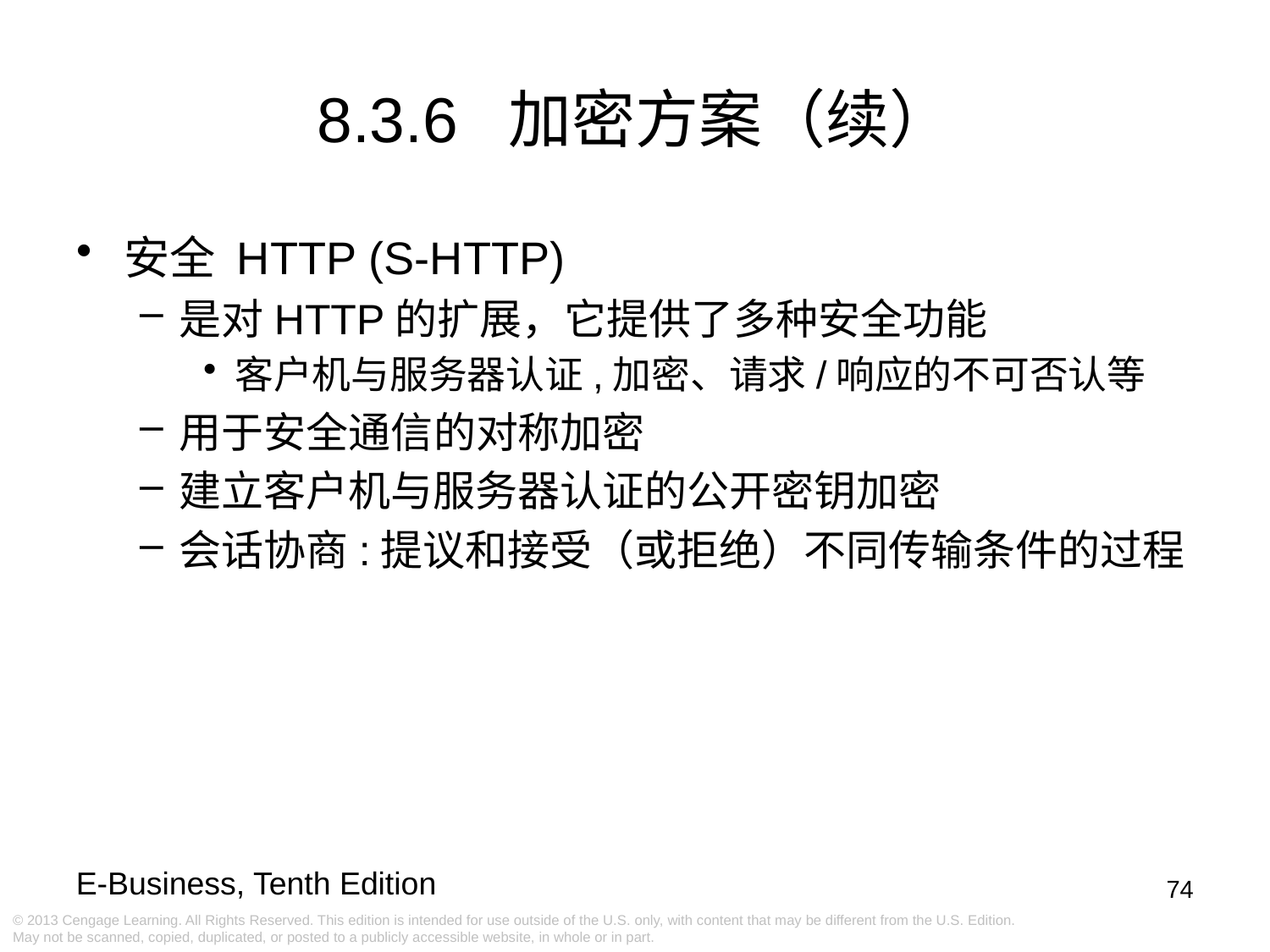

8.3.6  加密方案（续）
安全 HTTP (S-HTTP)
是对HTTP的扩展，它提供了多种安全功能
客户机与服务器认证,加密、请求/响应的不可否认等
用于安全通信的对称加密
建立客户机与服务器认证的公开密钥加密
会话协商:提议和接受（或拒绝）不同传输条件的过程
74